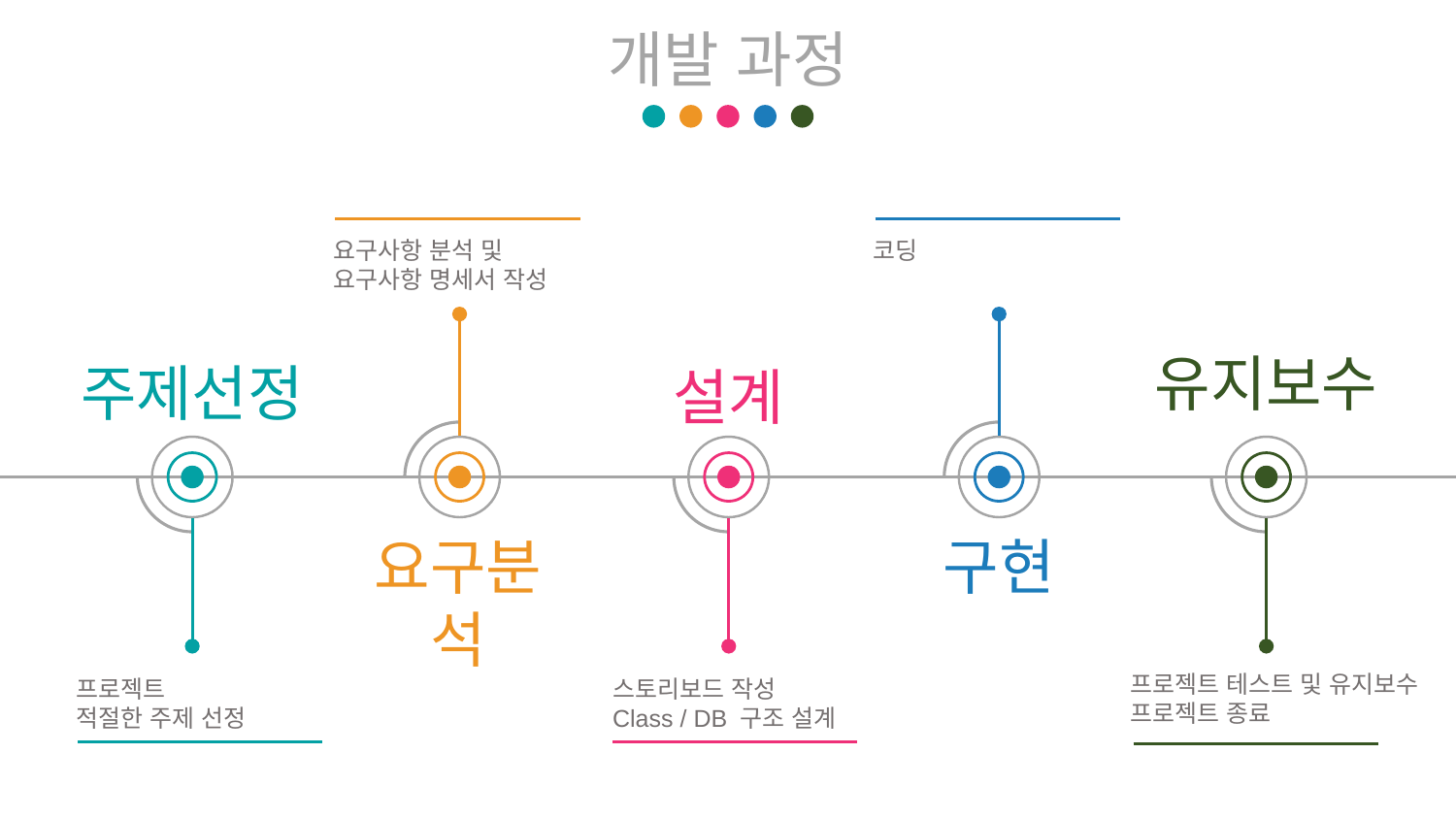

개발 과정

요구사항 분석 및
요구사항 명세서 작성
코딩

유지보수

주제선정
설계

요구분석
구현

프로젝트 테스트 및 유지보수
프로젝트 종료
프로젝트
적절한 주제 선정

스토리보드 작성
Class / DB 구조 설계